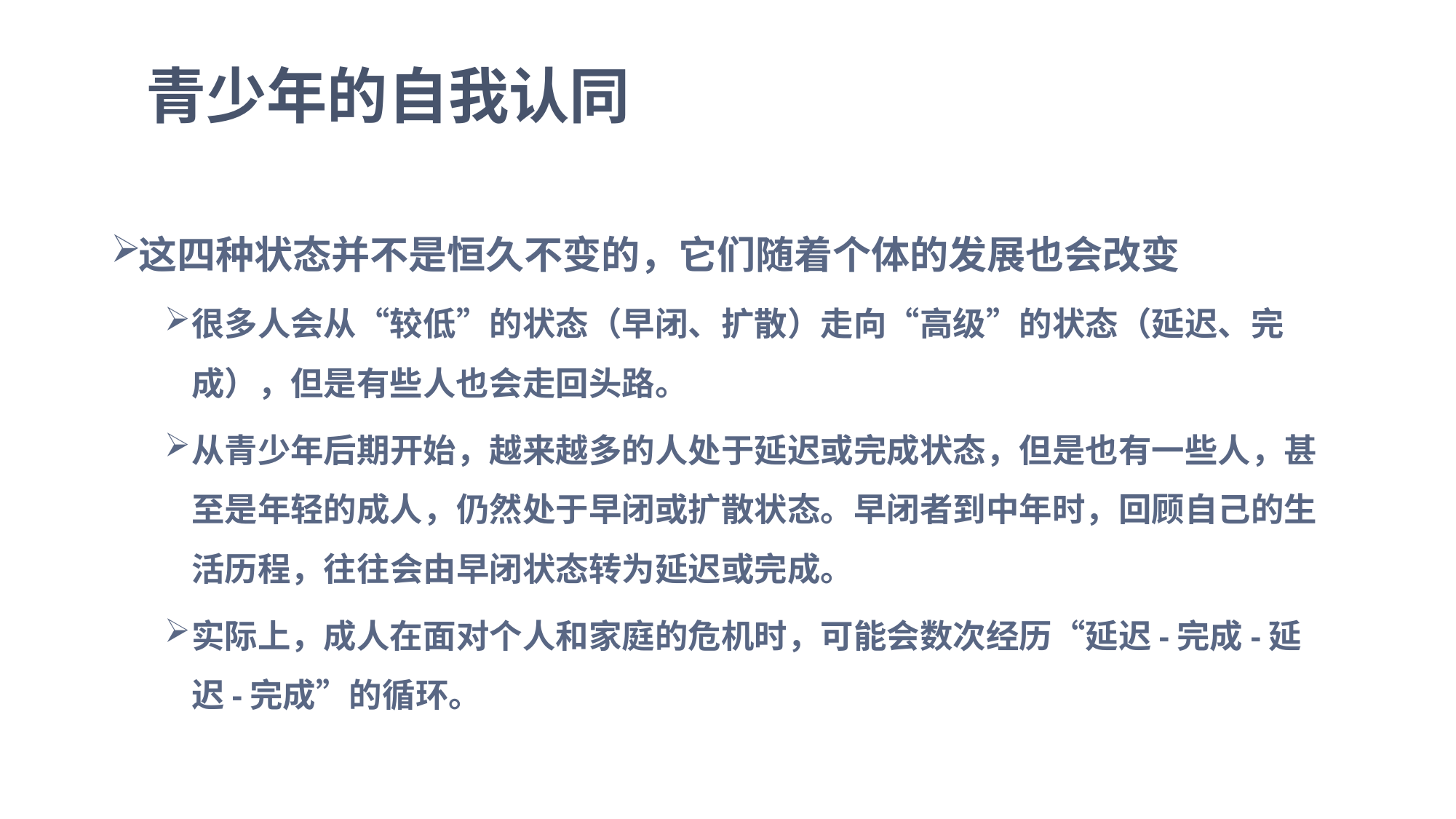

青少年的自我认同
这四种状态并不是恒久不变的，它们随着个体的发展也会改变
很多人会从“较低”的状态（早闭、扩散）走向“高级”的状态（延迟、完成），但是有些人也会走回头路。
从青少年后期开始，越来越多的人处于延迟或完成状态，但是也有一些人，甚至是年轻的成人，仍然处于早闭或扩散状态。早闭者到中年时，回顾自己的生活历程，往往会由早闭状态转为延迟或完成。
实际上，成人在面对个人和家庭的危机时，可能会数次经历“延迟-完成-延迟-完成”的循环。